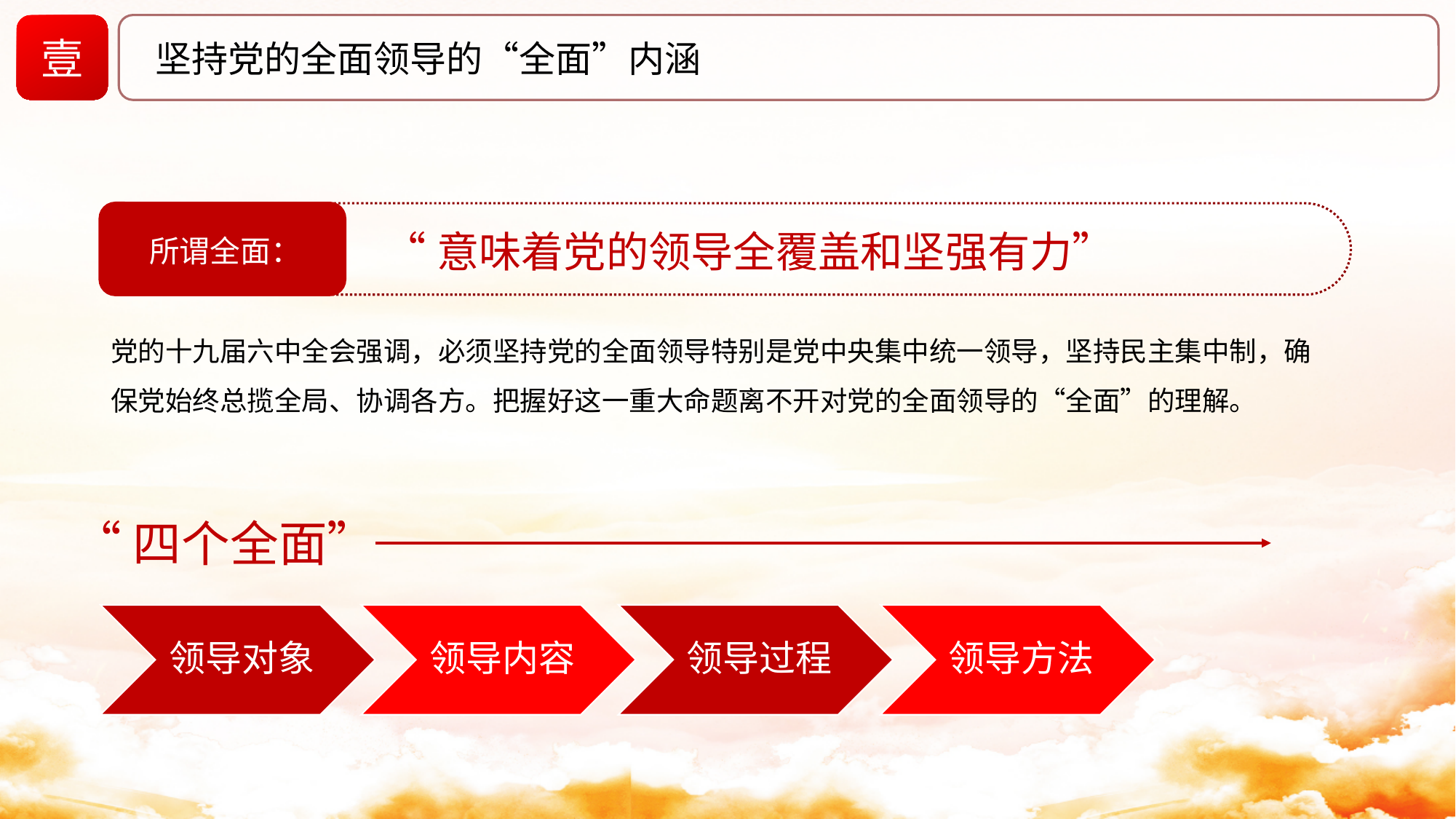

壹
坚持党的全面领导的“全面”内涵

“意味着党的领导全覆盖和坚强有力”
所谓全面：
党的十九届六中全会强调，必须坚持党的全面领导特别是党中央集中统一领导，坚持民主集中制，确保党始终总揽全局、协调各方。把握好这一重大命题离不开对党的全面领导的“全面”的理解。

“四个全面”

领导对象
领导内容
领导过程
领导方法